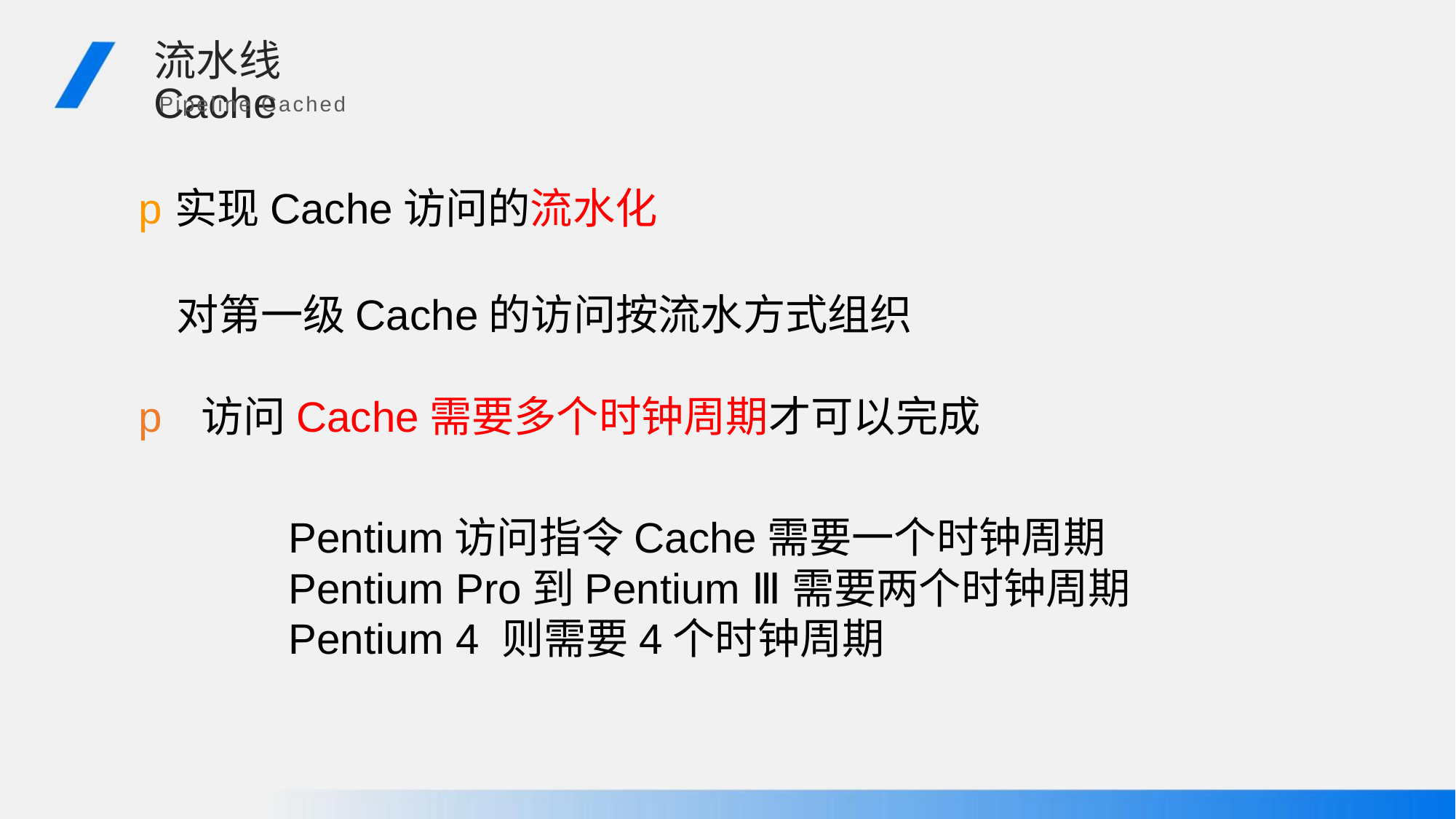

流水线Cache
Pipeline Cached
p实现Cache访问的流水化
对第一级Cache的访问按流水方式组织
p 访问Cache需要多个时钟周期才可以完成
Pentium访问指令Cache需要一个时钟周期
Pentium Pro到Pentium Ⅲ需要两个时钟周期
Pentium 4 则需要4个时钟周期